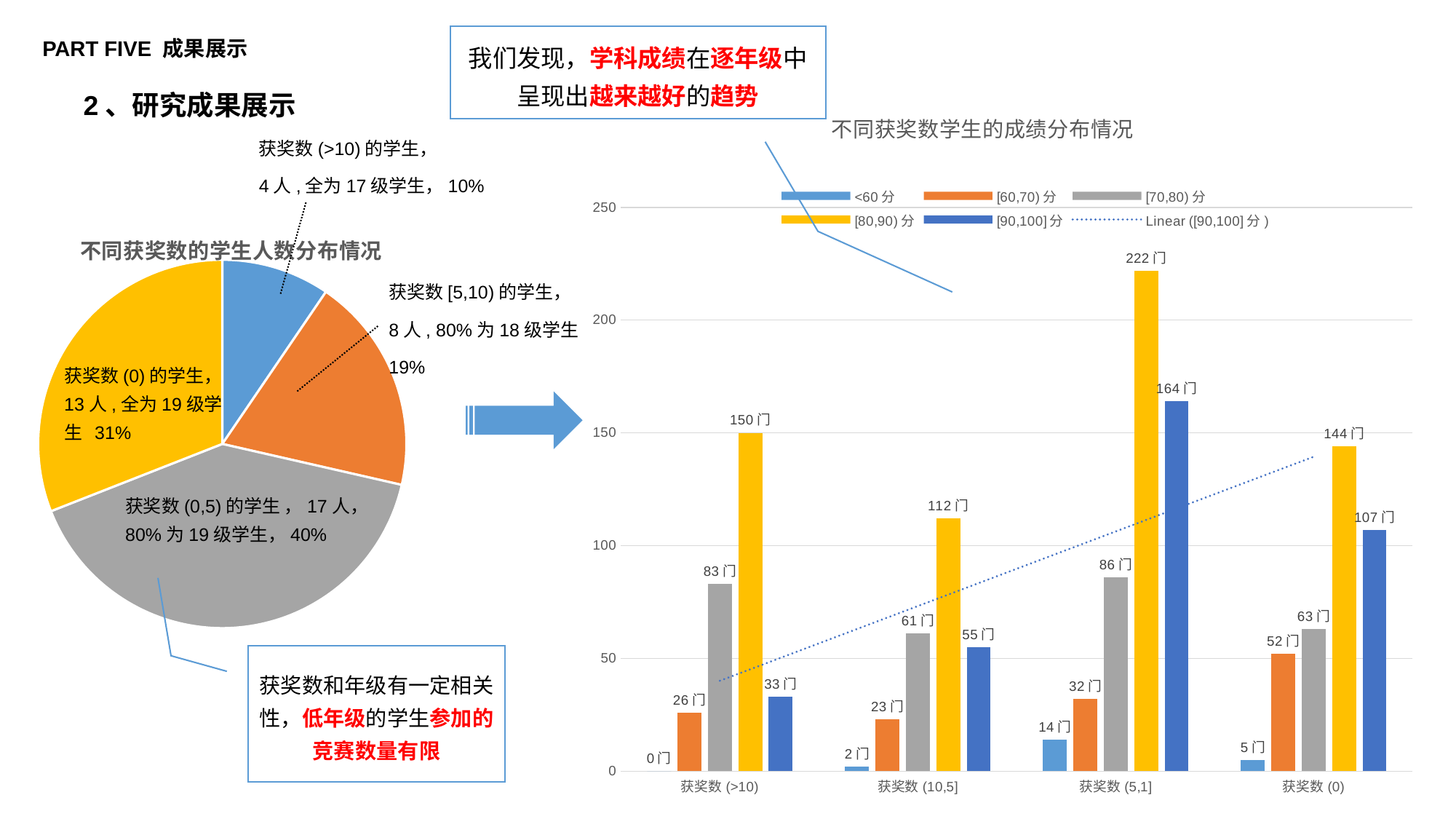

PART FIVE 成果展示
我们发现，学科成绩在逐年级中呈现出越来越好的趋势
2、研究成果展示

### Chart: 不同获奖数学生的成绩分布情况

| Category | <60分 | [60,70)分 | [70,80)分 | [80,90)分 | [90,100]分 |
|---|---|---|---|---|---|
| 获奖数(>10) | 0.0 | 26.0 | 83.0 | 150.0 | 33.0 |
| 获奖数(10,5] | 2.0 | 23.0 | 61.0 | 112.0 | 55.0 |
| 获奖数(5,1] | 14.0 | 32.0 | 86.0 | 222.0 | 164.0 |
| 获奖数(0) | 5.0 | 52.0 | 63.0 | 144.0 | 107.0 |
获奖数(>10)的学生，
4人,全为17级学生，10%

### Chart: 不同获奖数的学生人数分布情况

| Category | 人数 |
|---|---|
| 获奖数>10的同学 | 4.0 |
| 5<获奖数<=10的同学 | 8.0 |
| 0<获奖数<=5的同学 | 17.0 |
| 还未获奖的同学 | 13.0 |
获奖数[5,10)的学生，
8人, 80%为18级学生
19%
获奖数(0)的学生，13人,全为19级学生  31%

获奖数(0,5)的学生 ，17人，80%为19级学生，40%
获奖数和年级有一定相关性，低年级的学生参加的竞赛数量有限